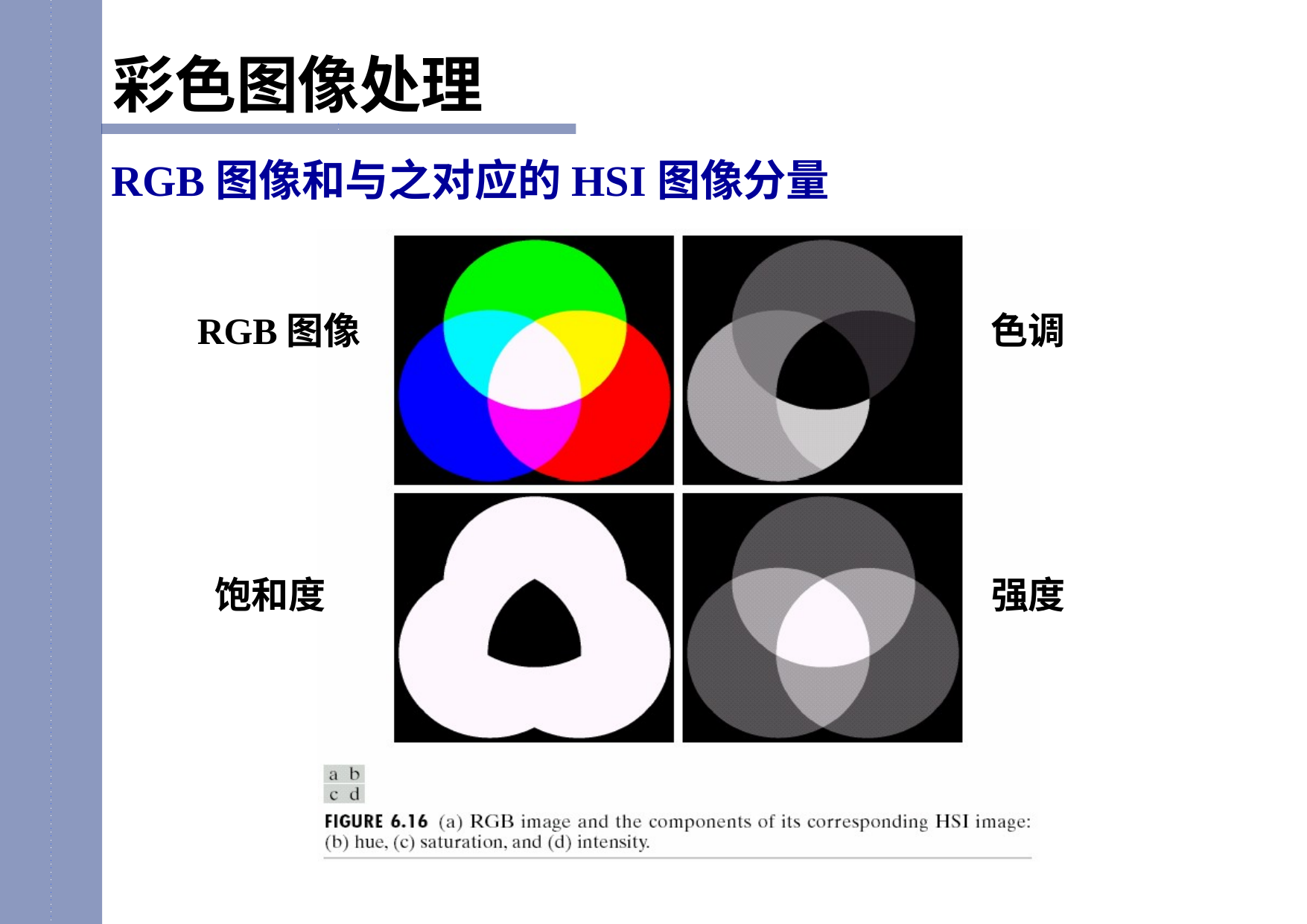

彩色图像处理
# RGB图像和与之对应的HSI图像分量

RGB图像
色调
饱和度
强度